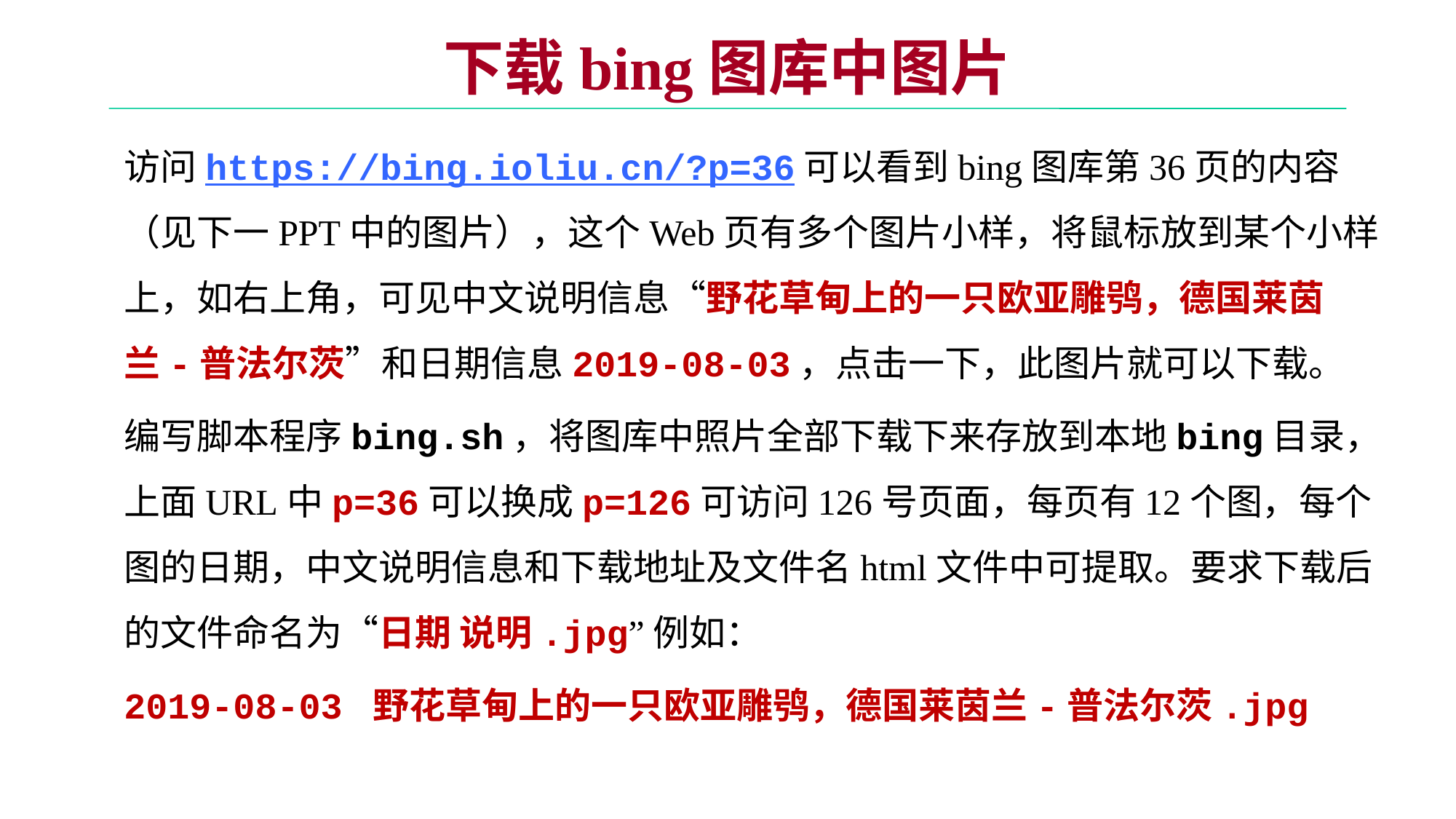

# 下载bing图库中图片
访问https://bing.ioliu.cn/?p=36可以看到bing图库第36页的内容（见下一PPT中的图片），这个Web页有多个图片小样，将鼠标放到某个小样上，如右上角，可见中文说明信息“野花草甸上的一只欧亚雕鸮，德国莱茵兰-普法尔茨”和日期信息2019-08-03，点击一下，此图片就可以下载。
编写脚本程序bing.sh，将图库中照片全部下载下来存放到本地bing目录，上面URL中p=36可以换成p=126可访问126号页面，每页有12个图，每个图的日期，中文说明信息和下载地址及文件名html文件中可提取。要求下载后的文件命名为“日期 说明.jpg”例如：
2019-08-03 野花草甸上的一只欧亚雕鸮，德国莱茵兰-普法尔茨.jpg